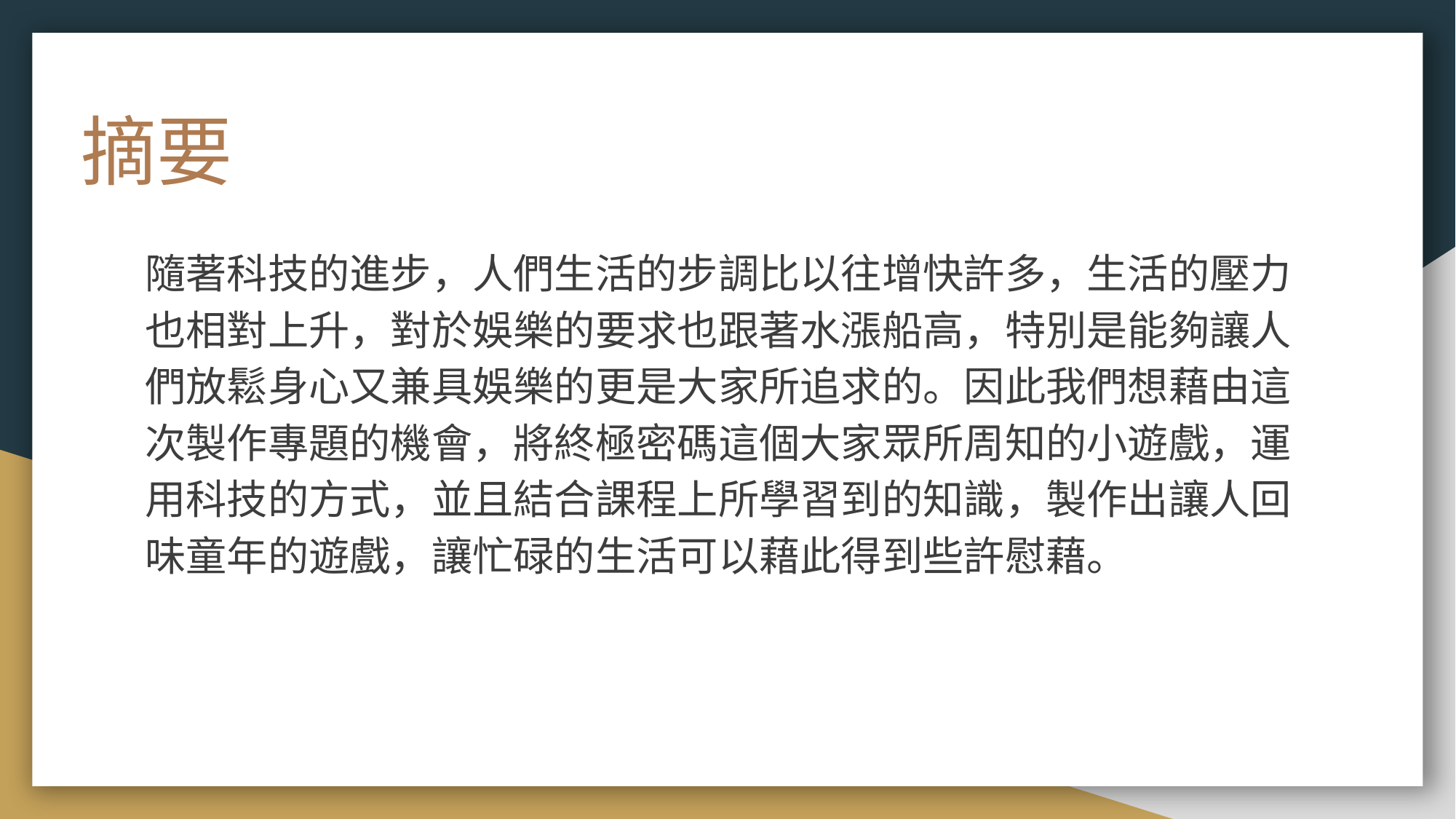

# 摘要
隨著科技的進步，人們生活的步調比以往增快許多，生活的壓力也相對上升，對於娛樂的要求也跟著水漲船高，特別是能夠讓人們放鬆身心又兼具娛樂的更是大家所追求的。因此我們想藉由這次製作專題的機會，將終極密碼這個大家眾所周知的小遊戲，運用科技的方式，並且結合課程上所學習到的知識，製作出讓人回味童年的遊戲，讓忙碌的生活可以藉此得到些許慰藉。